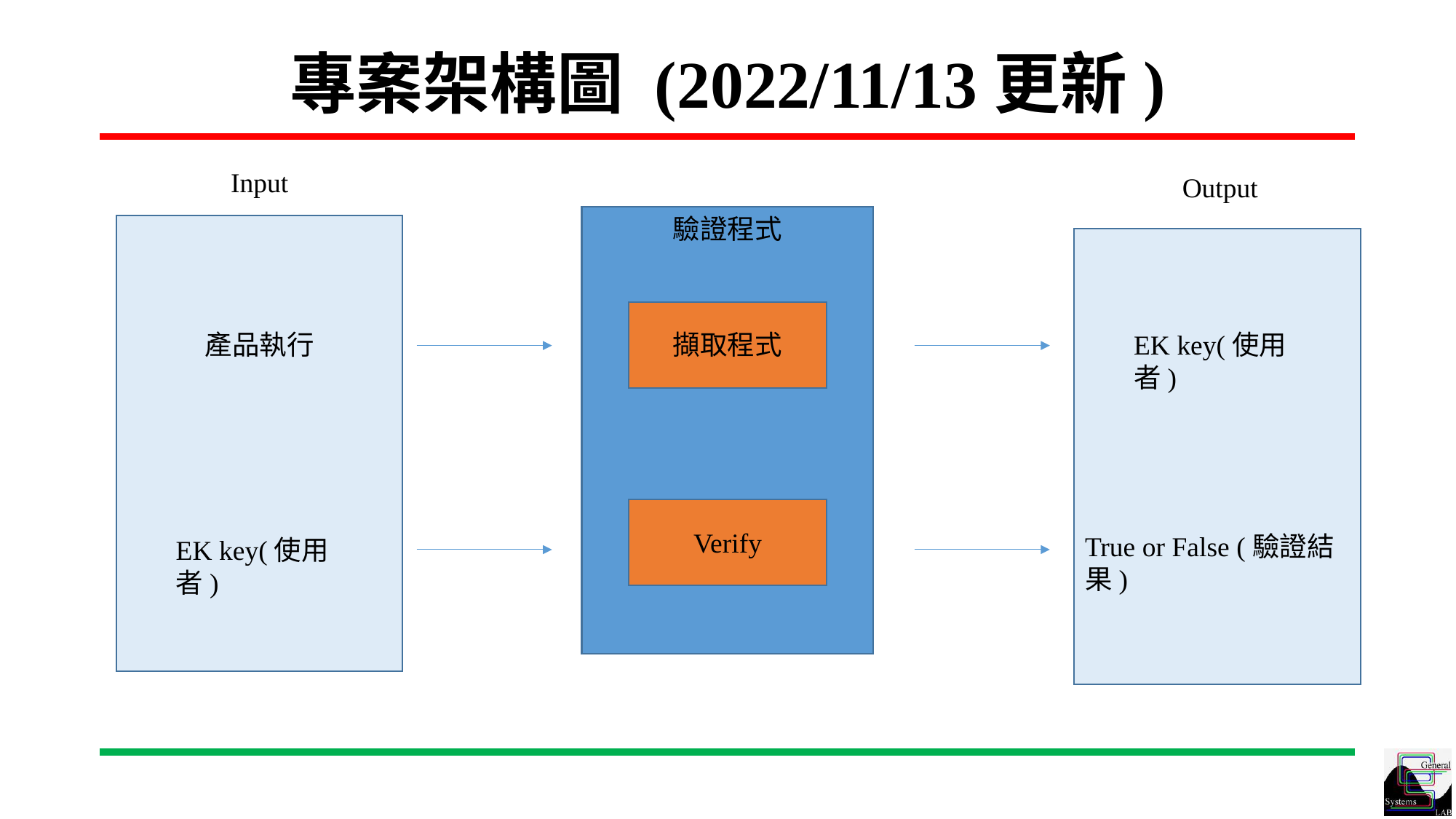

# 專案架構圖 (2022/11/13更新)
Input
Output

驗證程式

產品執行
擷取程式
EK key(使用者)

Verify
True or False (驗證結果)
EK key(使用者)